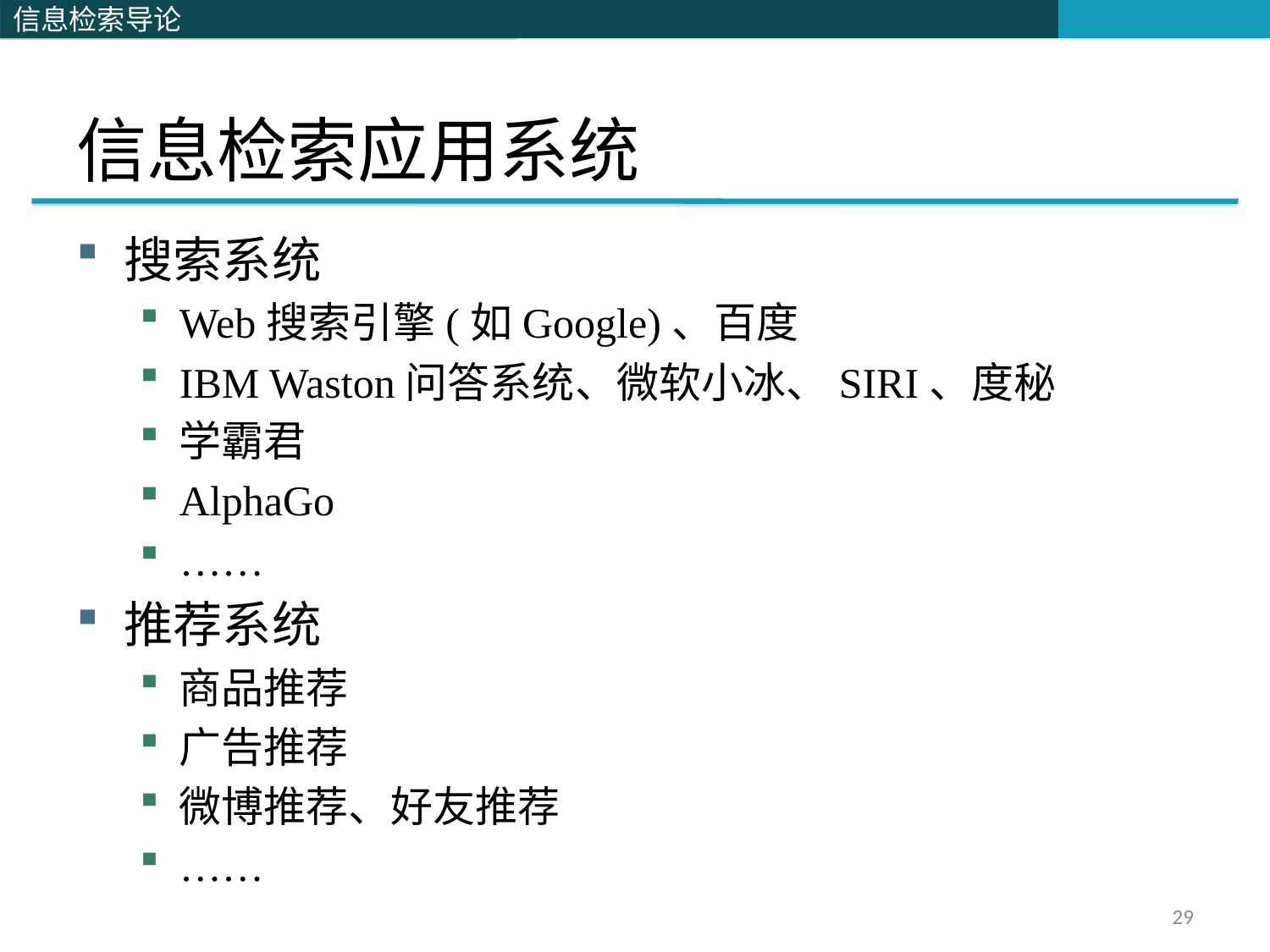

# 信息检索应用系统
搜索系统
Web搜索引擎(如Google)、百度
IBM Waston问答系统、微软小冰、SIRI、度秘
学霸君
AlphaGo
……
推荐系统
商品推荐
广告推荐
微博推荐、好友推荐
……
29